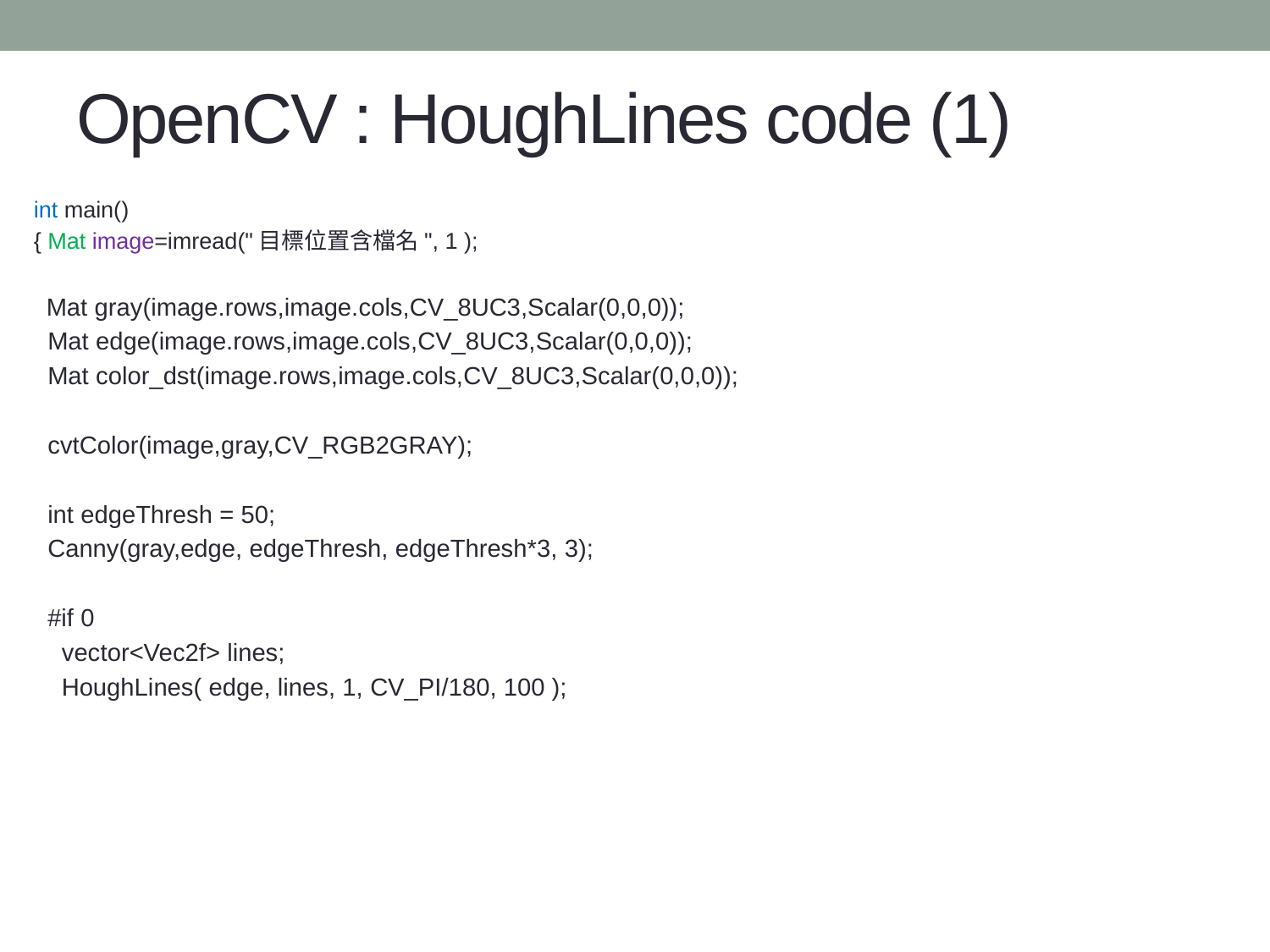

# OpenCV : HoughLines code (1)

int main()
{ Mat image=imread("目標位置含檔名", 1 );

  Mat gray(image.rows,image.cols,CV_8UC3,Scalar(0,0,0));
  Mat edge(image.rows,image.cols,CV_8UC3,Scalar(0,0,0));
  Mat color_dst(image.rows,image.cols,CV_8UC3,Scalar(0,0,0));

  cvtColor(image,gray,CV_RGB2GRAY);

  int edgeThresh = 50;
  Canny(gray,edge, edgeThresh, edgeThresh*3, 3);

  #if 0
    vector<Vec2f> lines;
    HoughLines( edge, lines, 1, CV_PI/180, 100 );